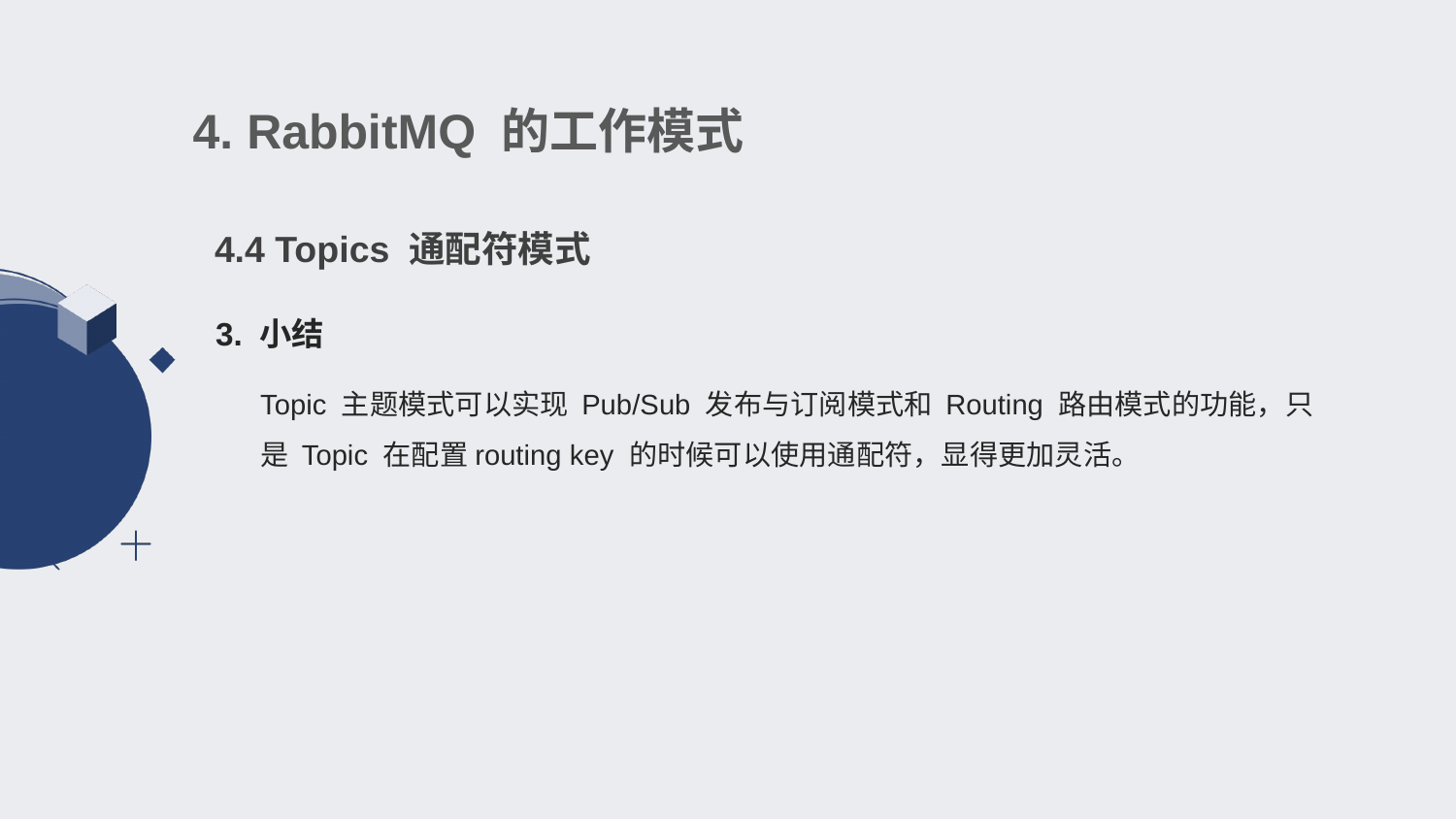

4. RabbitMQ 的工作模式
4.4 Topics 通配符模式
3. 小结
Topic 主题模式可以实现 Pub/Sub 发布与订阅模式和 Routing 路由模式的功能，只是 Topic 在配置routing key 的时候可以使用通配符，显得更加灵活。